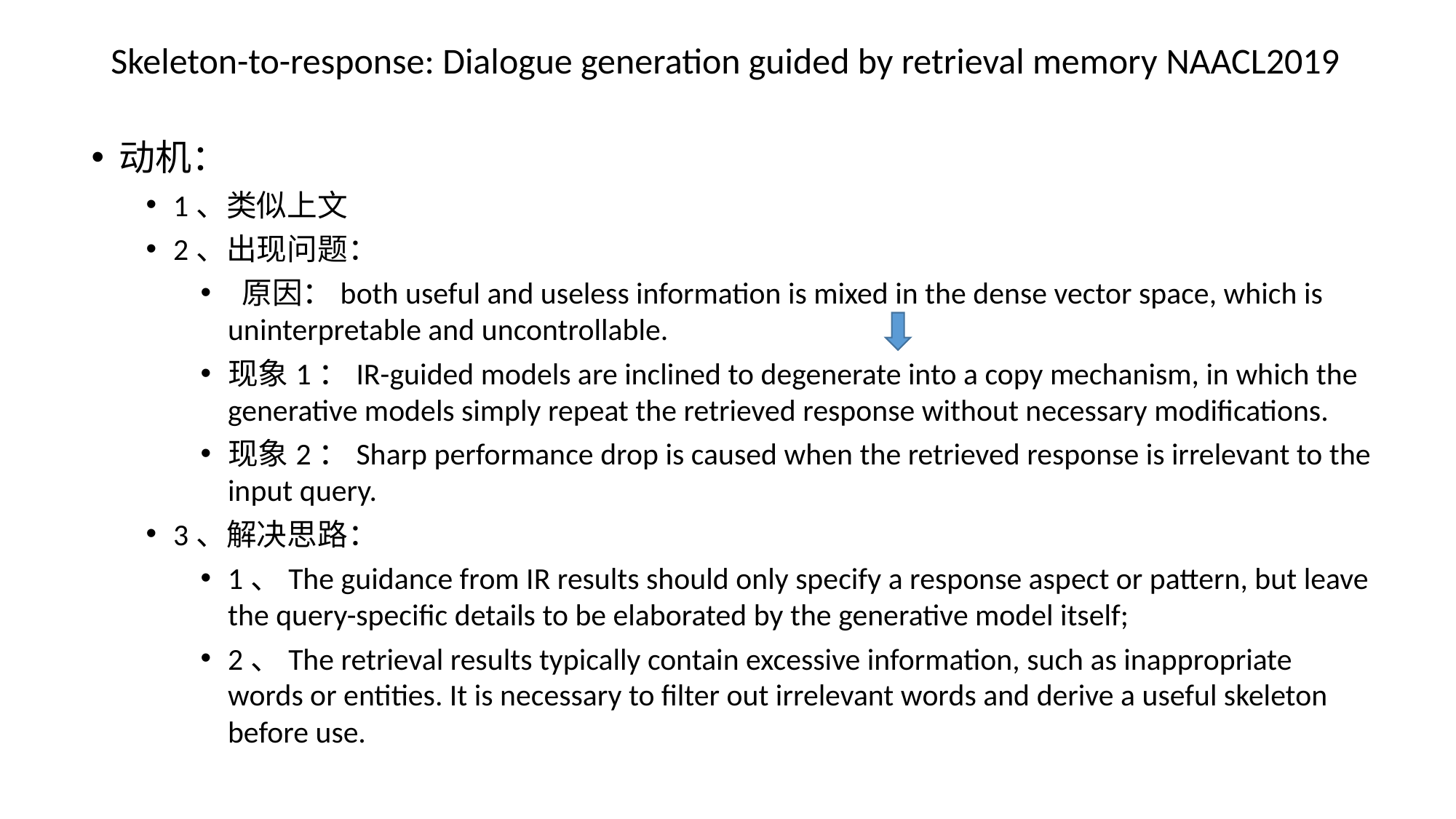

# Skeleton-to-response: Dialogue generation guided by retrieval memory NAACL2019
动机：
1、类似上文
2、出现问题：
 原因：both useful and useless information is mixed in the dense vector space, which is uninterpretable and uncontrollable.
现象1：IR-guided models are inclined to degenerate into a copy mechanism, in which the generative models simply repeat the retrieved response without necessary modifications.
现象2：Sharp performance drop is caused when the retrieved response is irrelevant to the input query.
3、解决思路：
1、The guidance from IR results should only specify a response aspect or pattern, but leave the query-specific details to be elaborated by the generative model itself;
2、The retrieval results typically contain excessive information, such as inappropriate words or entities. It is necessary to filter out irrelevant words and derive a useful skeleton before use.